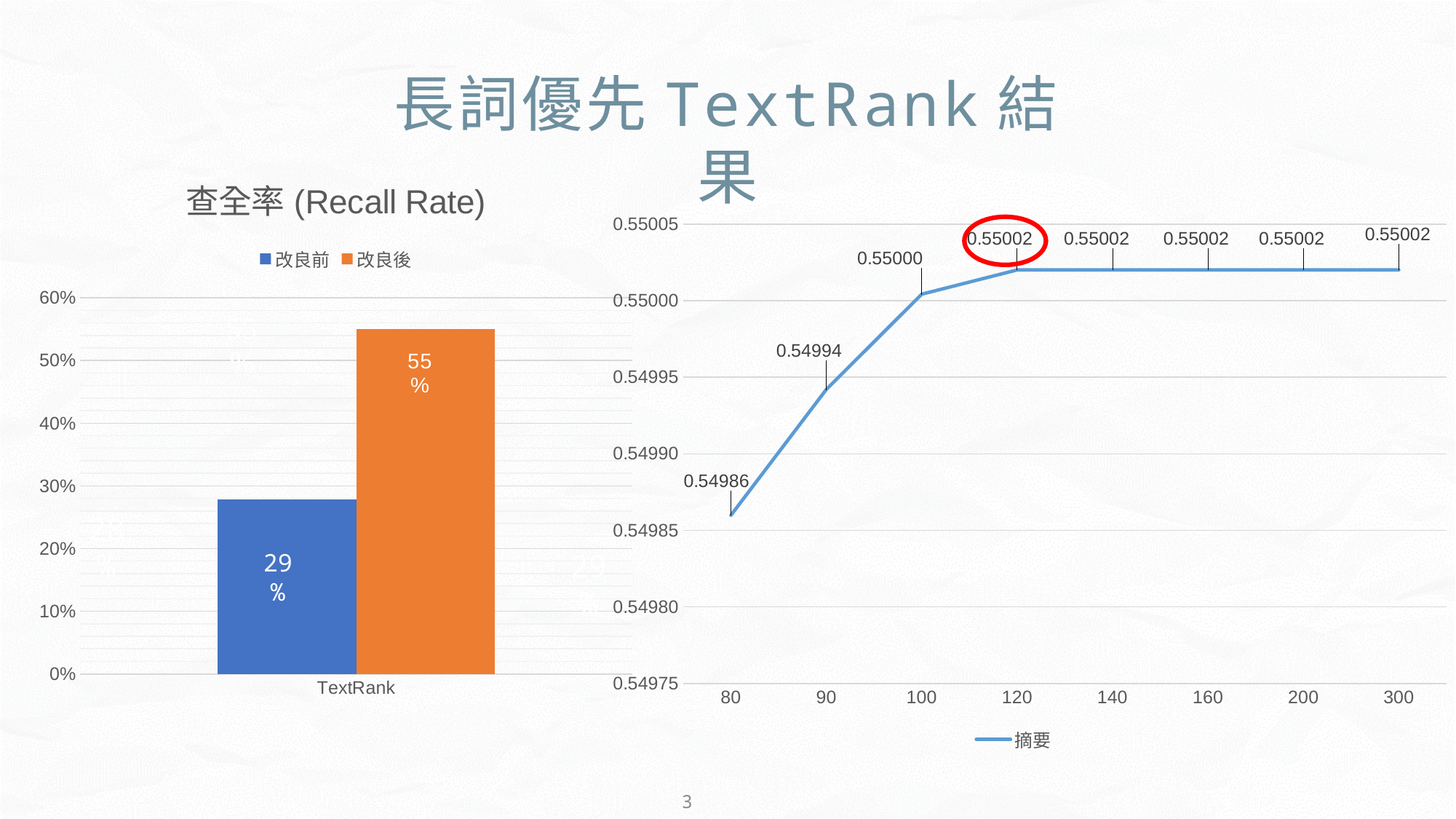

長詞優先TextRank結果

### Chart: 查全率(Recall Rate)

| Category | 改良前 | 改良後 |
|---|---|---|
| TextRank | 0.278 | 0.55 |
29%
3
28%
29%

### Chart

| Category | 摘要 |
|---|---|
| 80 | 0.5498597835907333 |
| 90 | 0.549941942879734 |
| 100 | 0.5500041775488901 |
| 120 | 0.55002 |
| 140 | 0.55002 |
| 160 | 0.55002 |
| 200 | 0.55002 |
| 300 | 0.55002 |